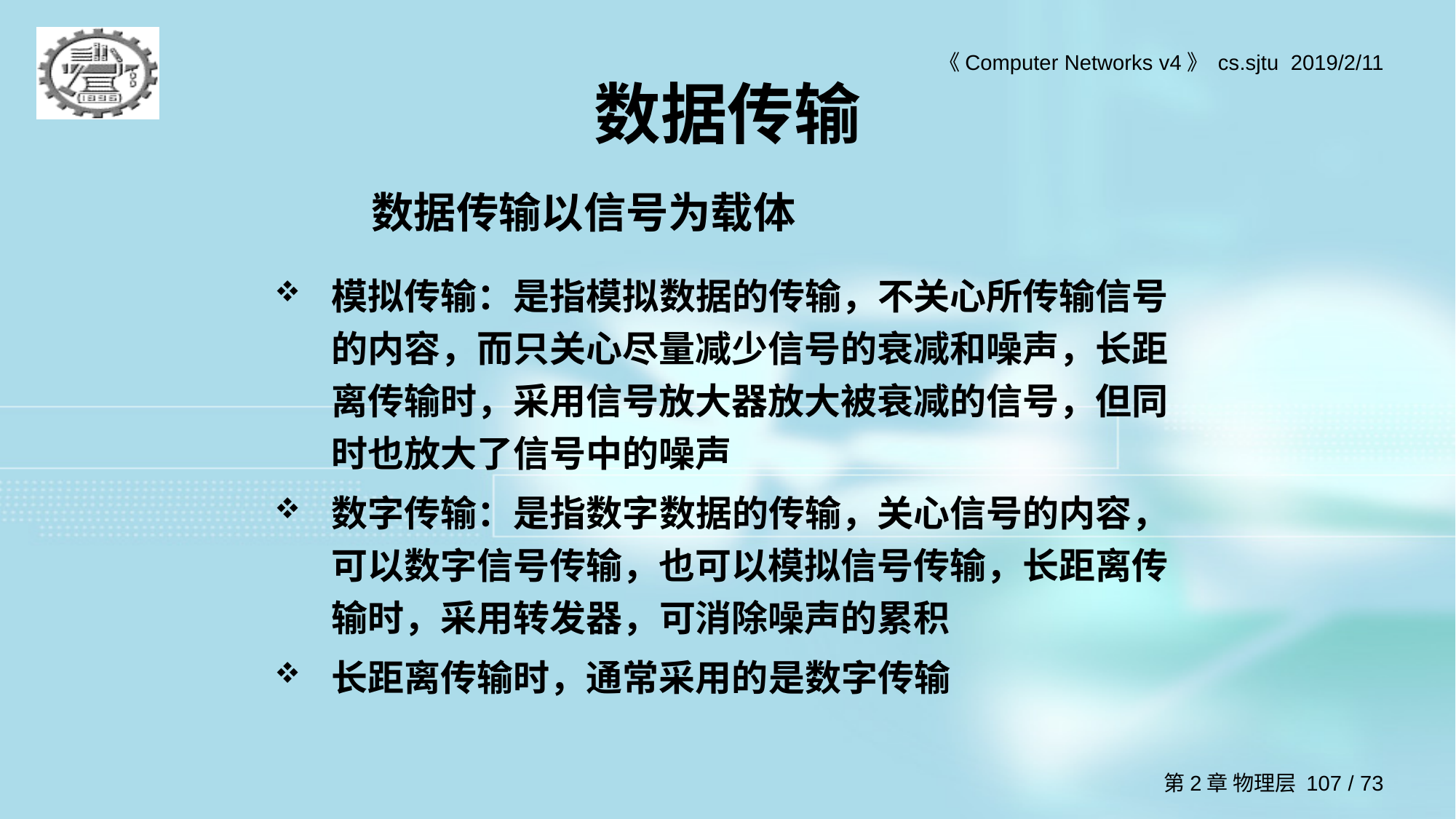

# 数据传输
数据传输以信号为载体
模拟传输：是指模拟数据的传输，不关心所传输信号的内容，而只关心尽量减少信号的衰减和噪声，长距离传输时，采用信号放大器放大被衰减的信号，但同时也放大了信号中的噪声
数字传输：是指数字数据的传输，关心信号的内容，可以数字信号传输，也可以模拟信号传输，长距离传输时，采用转发器，可消除噪声的累积
长距离传输时，通常采用的是数字传输